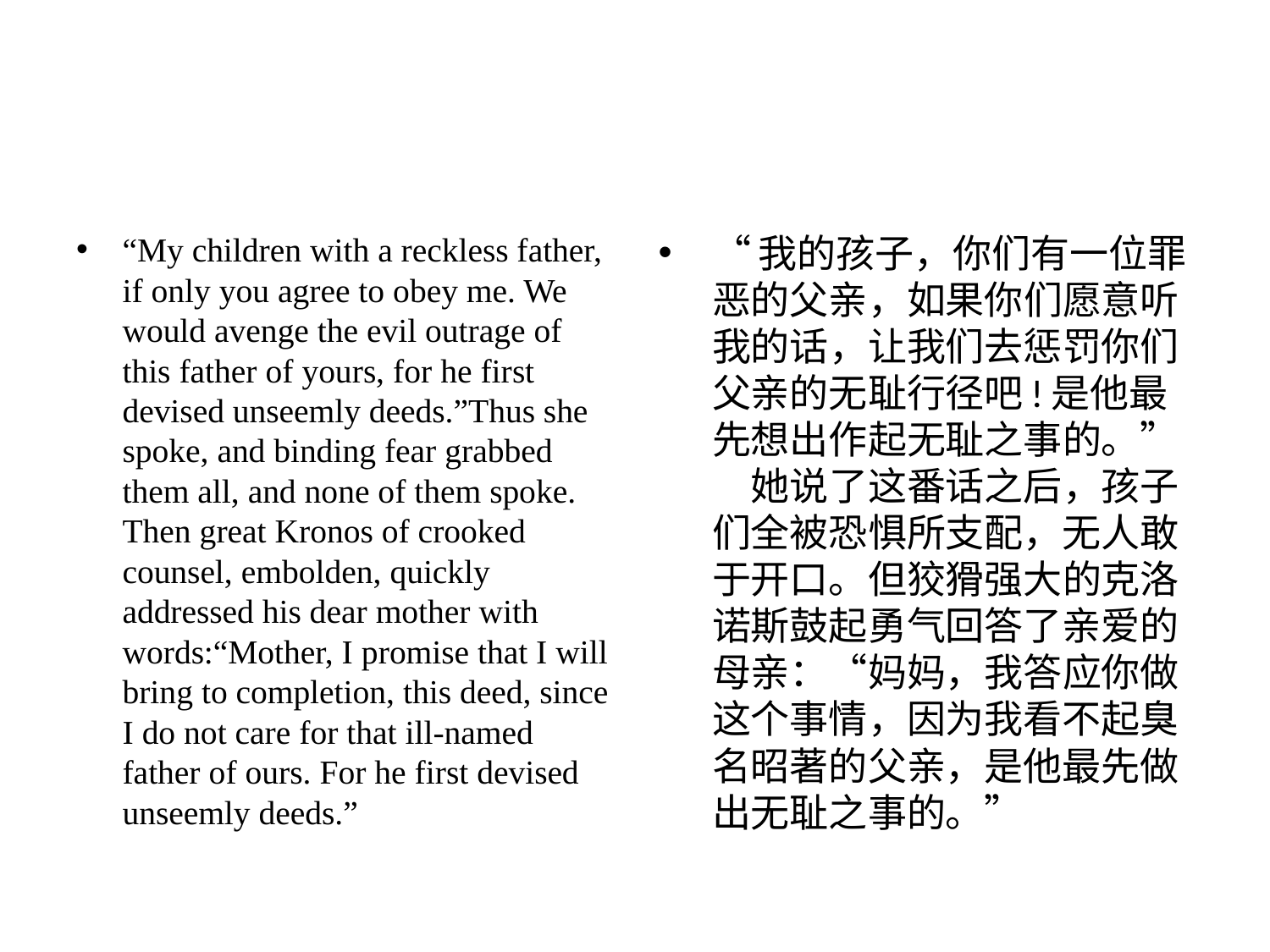

#
“My children with a reckless father, if only you agree to obey me. We would avenge the evil outrage of this father of yours, for he first devised unseemly deeds.”Thus she spoke, and binding fear grabbed them all, and none of them spoke. Then great Kronos of crooked counsel, embolden, quickly addressed his dear mother with words:“Mother, I promise that I will bring to completion, this deed, since I do not care for that ill-named father of ours. For he first devised unseemly deeds.”
“我的孩⼦，你们有⼀位罪恶的⽗亲，如果你们愿意听我的话，让我们去惩罚你们⽗亲的⽆耻行径吧!是他最先想出作起⽆耻之事的。” 　她说了这番话之后，孩⼦们全被恐惧所⽀配，⽆⼈敢于开⼝。但狡猾强⼤的克洛诺斯⿎起勇⽓回答了亲爱的母亲：“妈妈，我答应你做这个事情，因为我看不起臭名昭著的⽗亲，是他最先做出⽆耻之事的。”